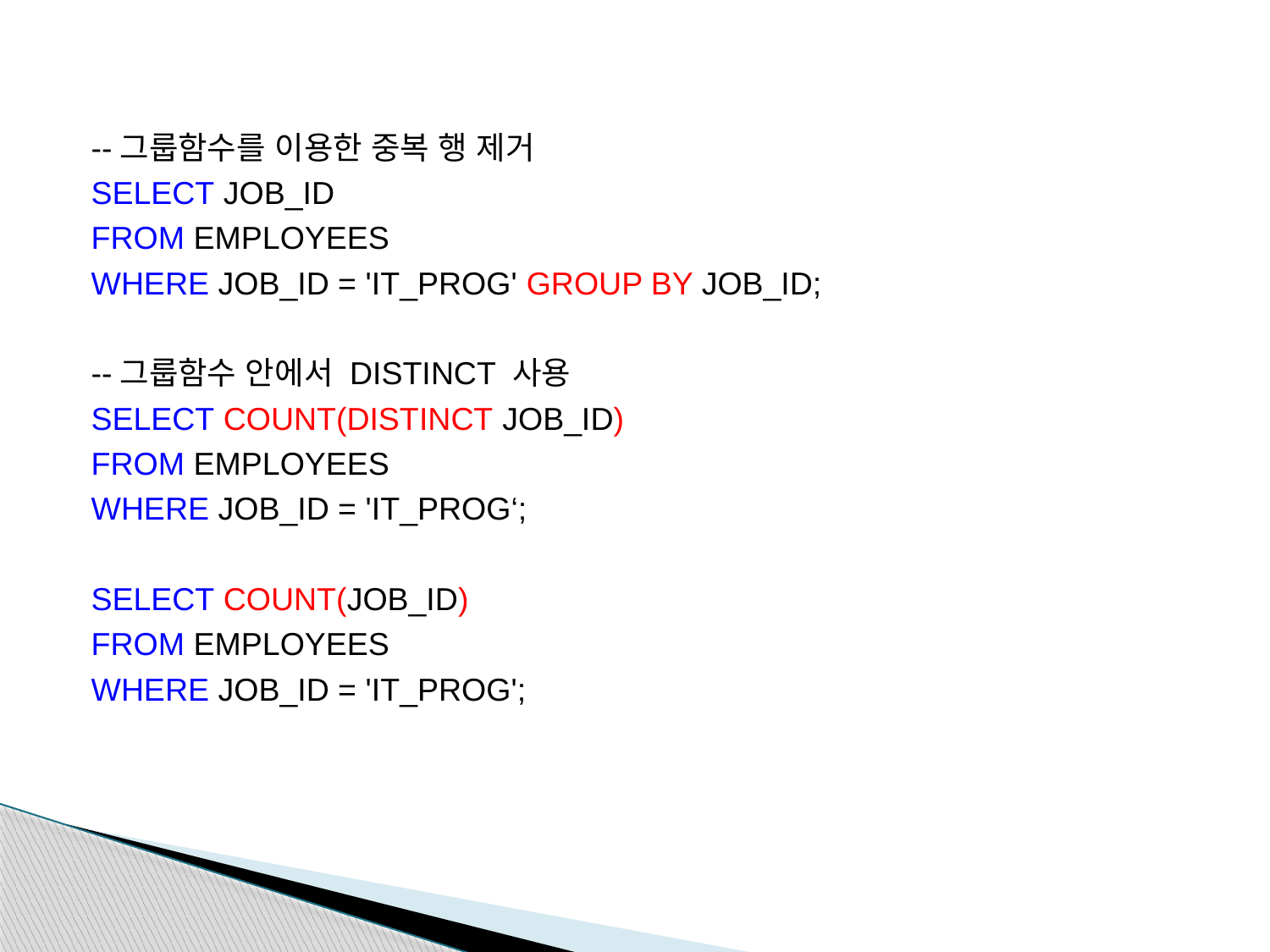

--그룹함수를 이용한 중복 행 제거
SELECT JOB_ID
FROM EMPLOYEES
WHERE JOB_ID = 'IT_PROG' GROUP BY JOB_ID;

--그룹함수 안에서 DISTINCT 사용
SELECT COUNT(DISTINCT JOB_ID)
FROM EMPLOYEES
WHERE JOB_ID = 'IT_PROG‘;

SELECT COUNT(JOB_ID)
FROM EMPLOYEES
WHERE JOB_ID = 'IT_PROG';